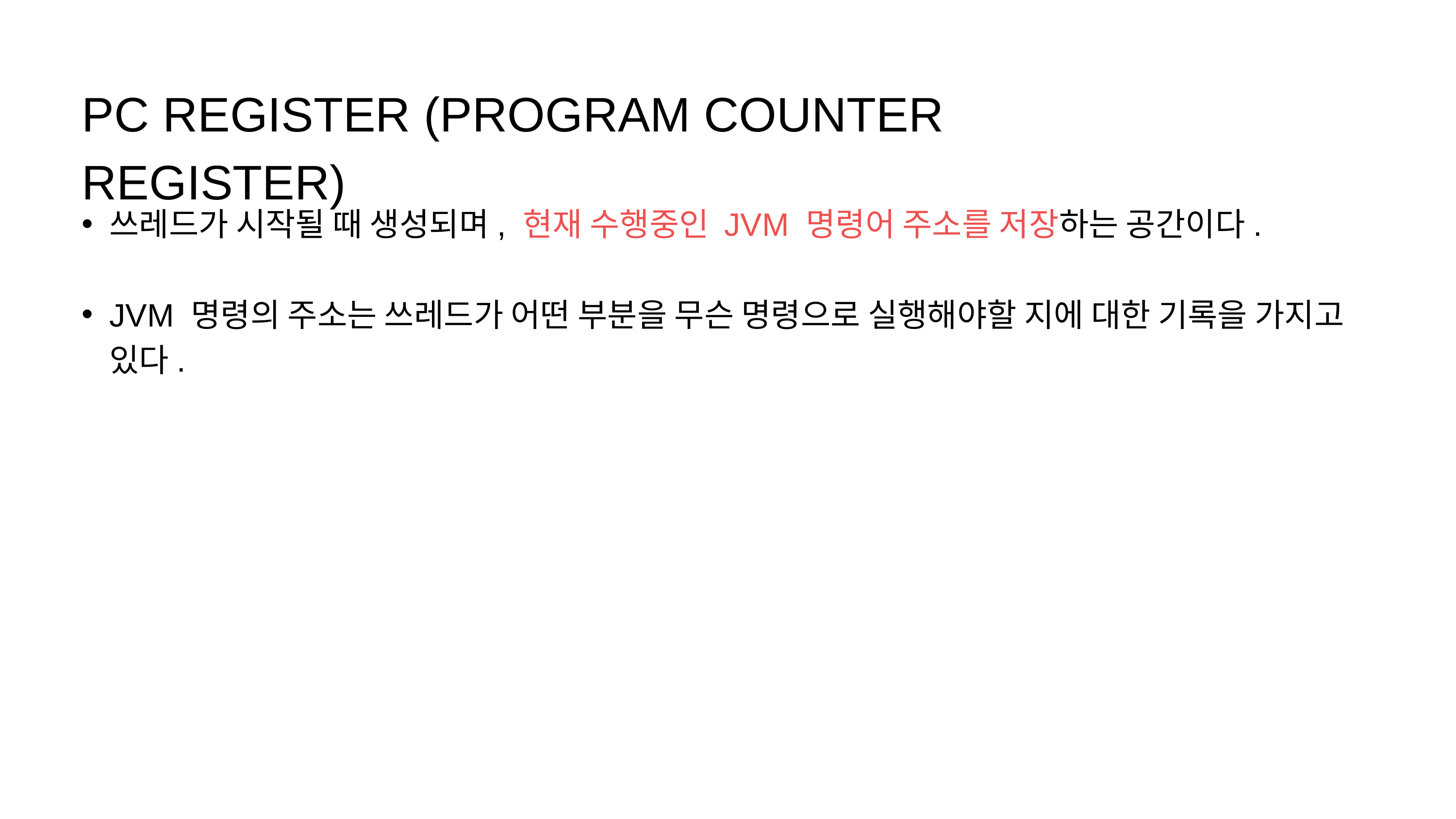

PC REGISTER (PROGRAM COUNTER REGISTER)
쓰레드가 시작될 때 생성되며, 현재 수행중인 JVM 명령어 주소를 저장하는 공간이다.

JVM 명령의 주소는 쓰레드가 어떤 부분을 무슨 명령으로 실행해야할 지에 대한 기록을 가지고 있다.